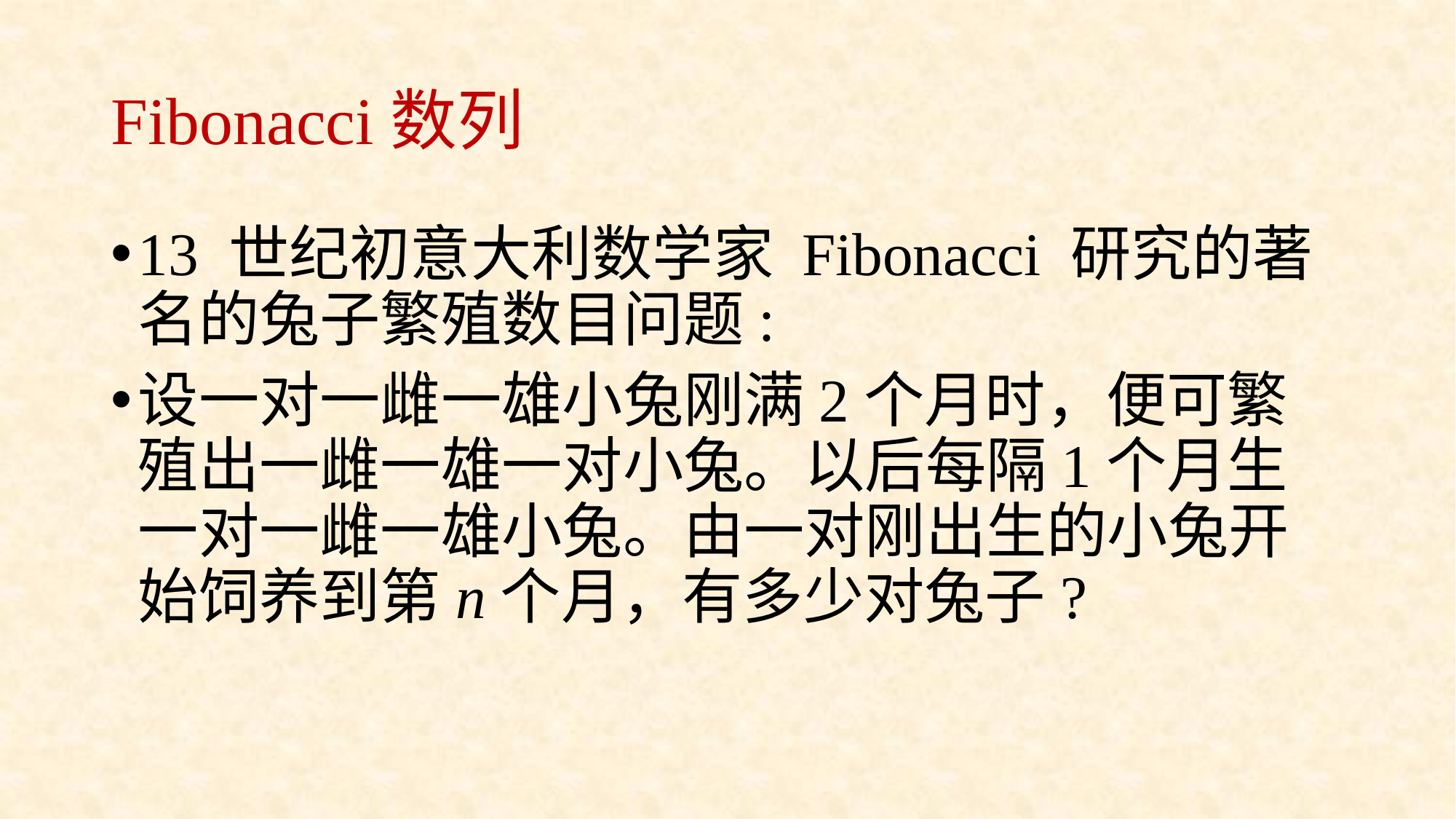

# Fibonacci数列
13 世纪初意大利数学家 Fibonacci 研究的著名的兔子繁殖数目问题:
设一对一雌一雄小兔刚满2个月时，便可繁殖出一雌一雄一对小兔。以后每隔1个月生一对一雌一雄小兔。由一对刚出生的小兔开始饲养到第n个月，有多少对兔子?